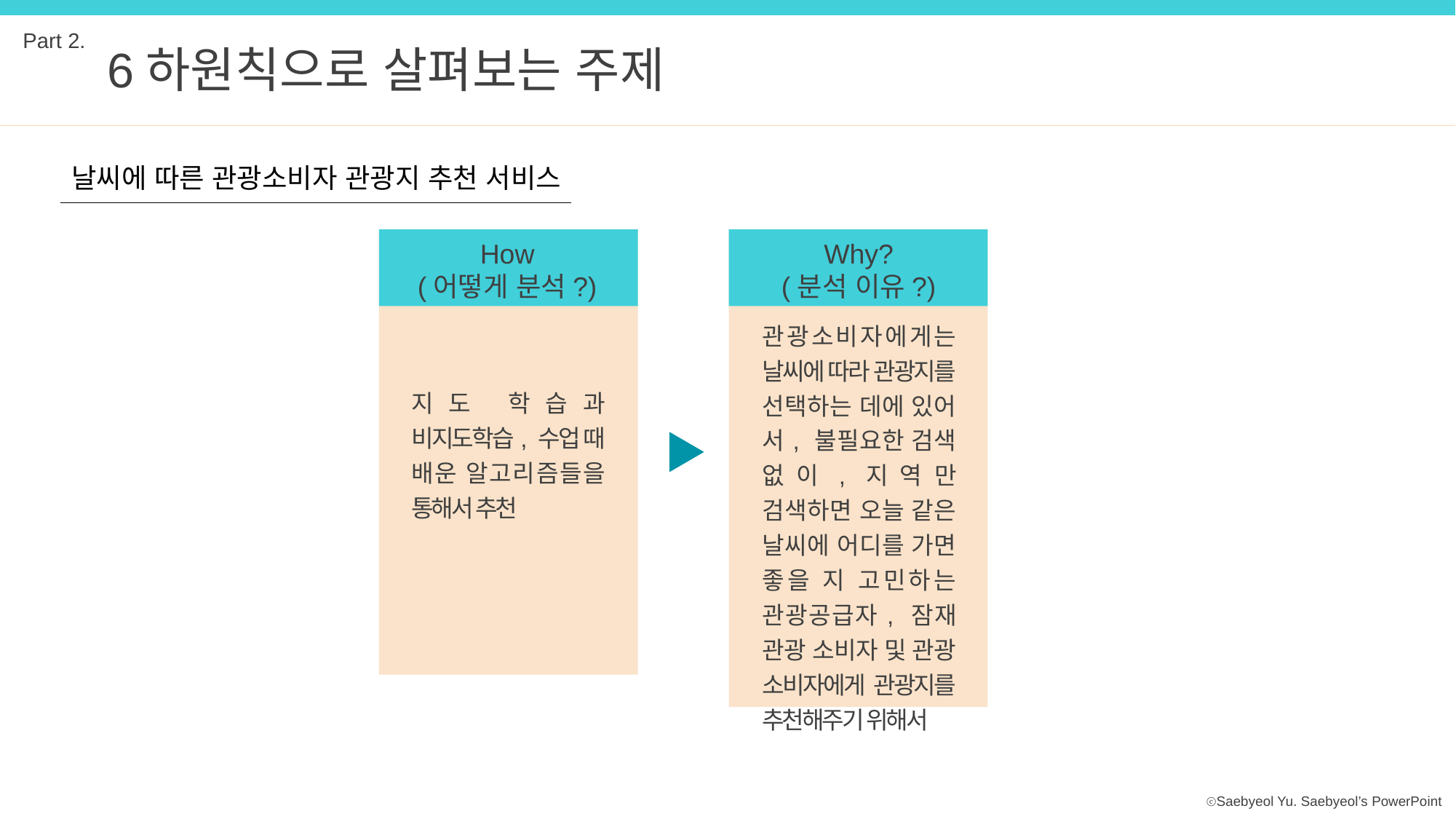

Part 2.
6하원칙으로 살펴보는 주제
날씨에 따른 관광소비자 관광지 추천 서비스

Why?
(분석 이유?)
How
(어떻게 분석?)
관광소비자에게는 날씨에 따라 관광지를 선택하는 데에 있어서, 불필요한 검색 없이,지역만 검색하면 오늘 같은 날씨에 어디를 가면 좋을 지 고민하는 관광공급자, 잠재 관광 소비자 및 관광 소비자에게  관광지를 추천해주기 위해서
지도 학습과 비지도학습, 수업 때 배운 알고리즘들을 통해서 추천